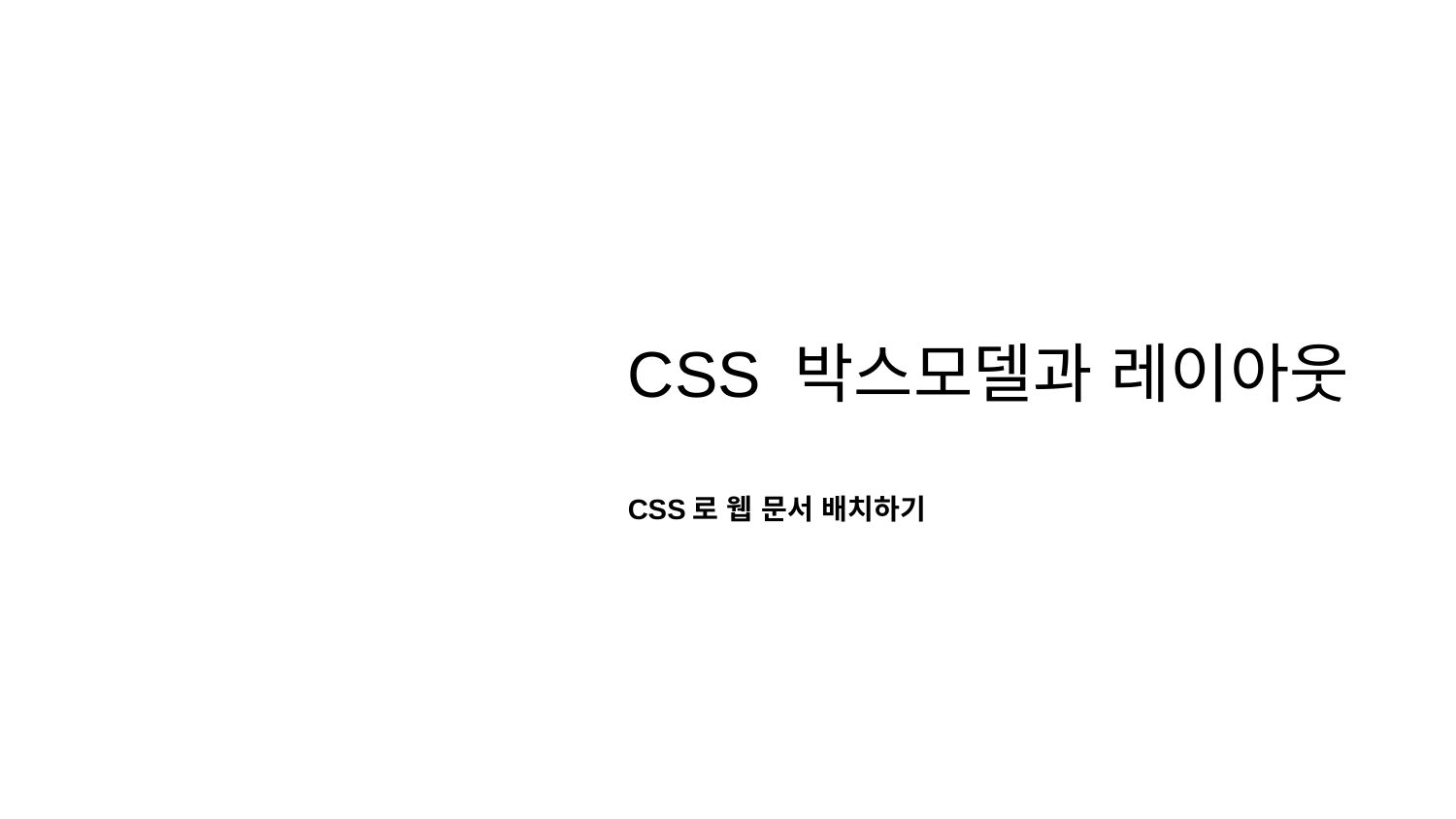

CSS 박스모델과 레이아웃
CSS로 웹 문서 배치하기